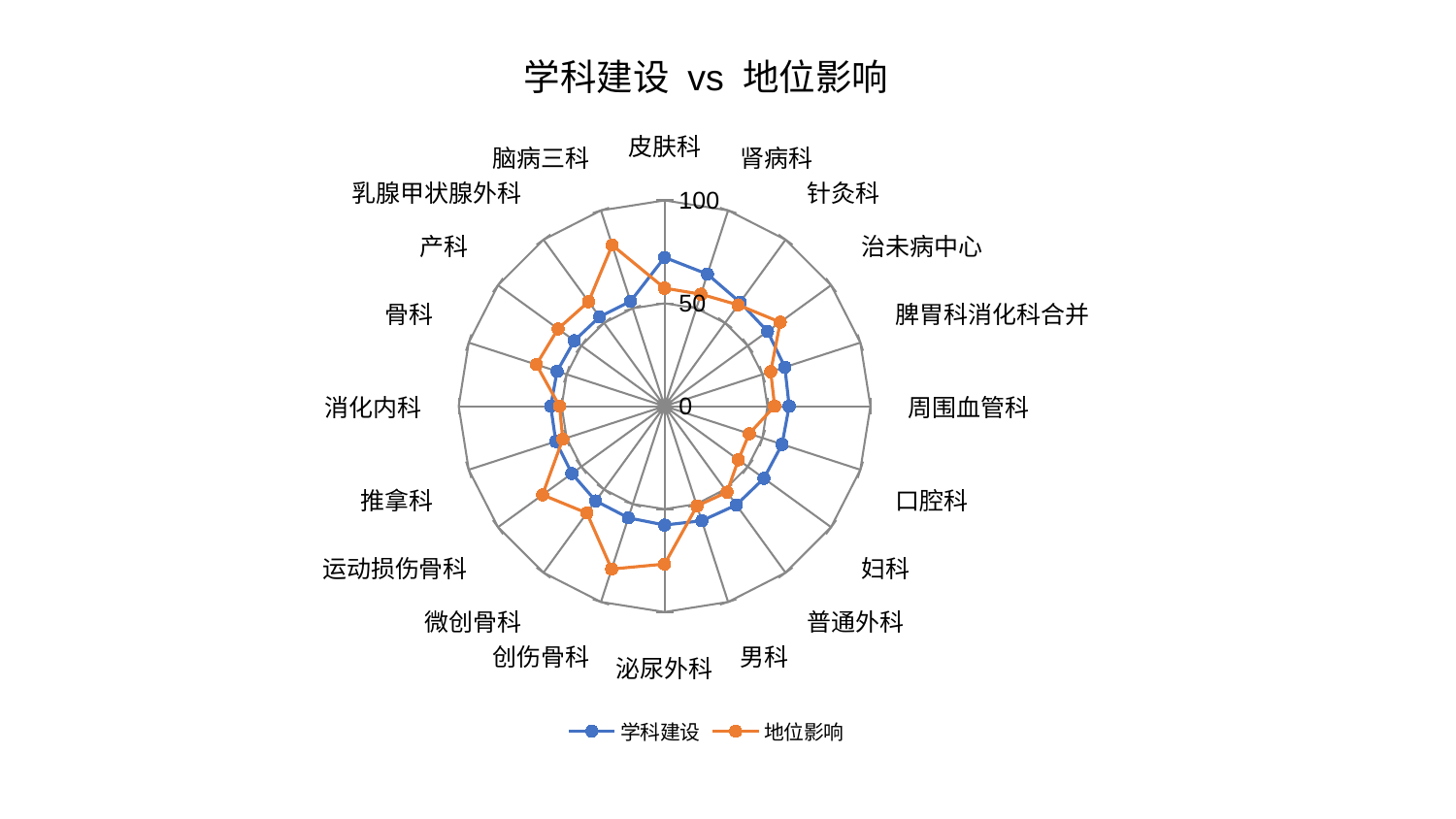

### Chart: 学科建设 vs 地位影响

| Category | 学科建设 | 地位影响 |
|---|---|---|
| 皮肤科 | 72.29739673320813 | 57.34961659723503 |
| 肾病科 | 67.4624443758696 | 57.21684453342094 |
| 针灸科 | 62.40986480652984 | 60.81689557271552 |
| 治未病中心 | 61.85043106420181 | 69.4596934366743 |
| 脾胃科消化科合并 | 61.45136938939626 | 54.2168576781681 |
| 周围血管科 | 60.53007814235077 | 53.48274610667647 |
| 口腔科 | 60.013421264226324 | 43.26124732457028 |
| 妇科 | 59.64745923865956 | 44.334009685617616 |
| 普通外科 | 59.33454758940001 | 51.63689525914096 |
| 男科 | 58.53043192472274 | 50.96662077857806 |
| 泌尿外科 | 57.75821953594882 | 76.70873309524377 |
| 创伤骨科 | 57.02667173853809 | 83.21189990580868 |
| 微创骨科 | 56.90641495215661 | 64.20417684142794 |
| 运动损伤骨科 | 55.65937755913924 | 73.27462354651638 |
| 推拿科 | 55.544446274985724 | 51.98023697941534 |
| 消化内科 | 55.31486849028583 | 51.003461967812854 |
| 骨科 | 54.887506295044574 | 65.47691933310065 |
| 产科 | 54.1439240099551 | 63.941816289414575 |
| 乳腺甲状腺外科 | 53.70304534662671 | 62.775188978761705 |
| 脑病三科 | 53.55726445606489 | 82.30289378865035 |
22